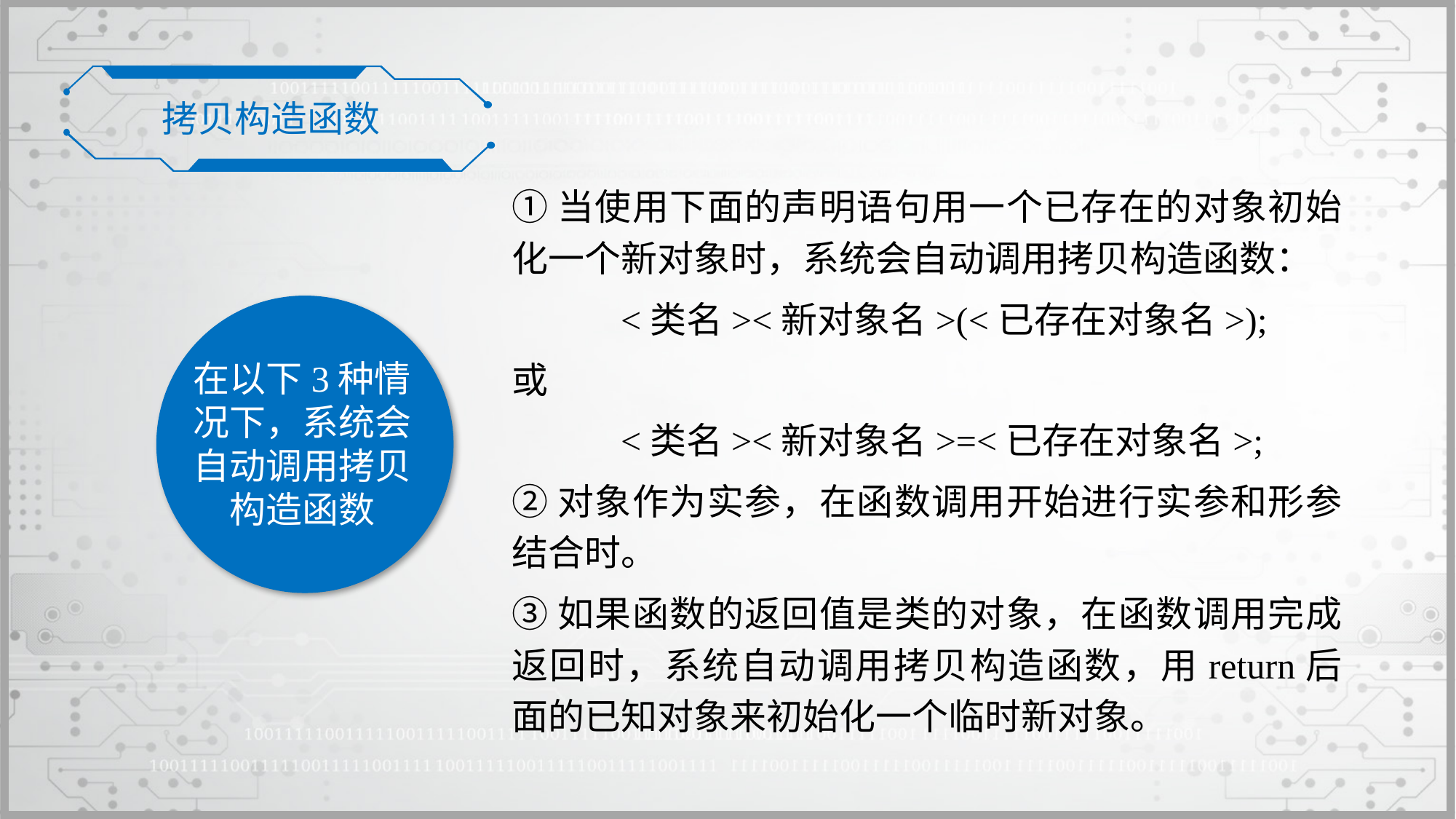

拷贝构造函数
①当使用下面的声明语句用一个已存在的对象初始化一个新对象时，系统会自动调用拷贝构造函数：
	<类名><新对象名>(<已存在对象名>);
或
	<类名><新对象名>=<已存在对象名>;
②对象作为实参，在函数调用开始进行实参和形参结合时。
③如果函数的返回值是类的对象，在函数调用完成返回时，系统自动调用拷贝构造函数，用return后面的已知对象来初始化一个临时新对象。

在以下3种情况下，系统会自动调用拷贝构造函数